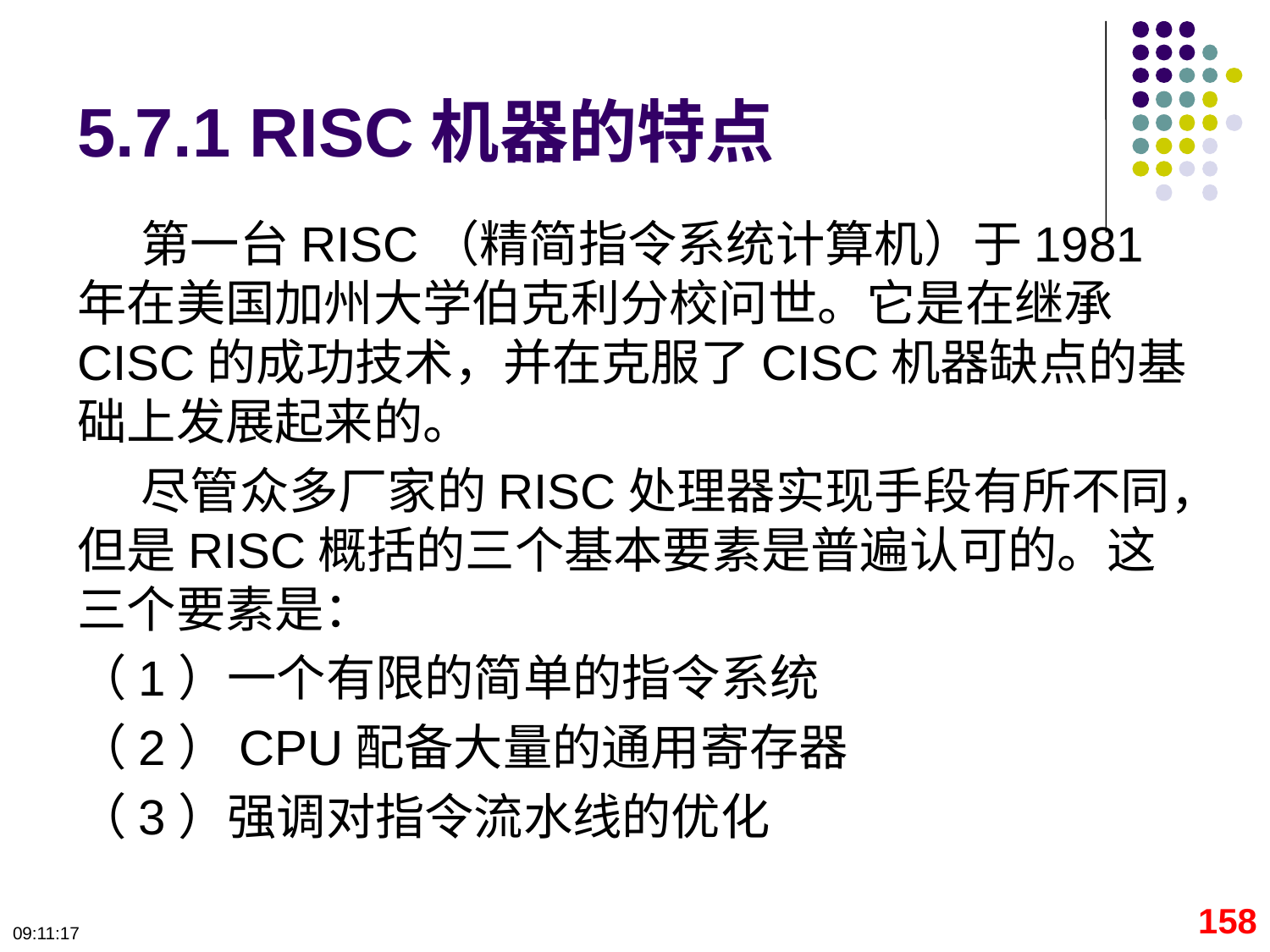

# 5.7.1 RISC机器的特点
第一台RISC（精简指令系统计算机）于1981年在美国加州大学伯克利分校问世。它是在继承CISC的成功技术，并在克服了CISC机器缺点的基础上发展起来的。
尽管众多厂家的RISC处理器实现手段有所不同，但是RISC概括的三个基本要素是普遍认可的。这三个要素是：
（1）一个有限的简单的指令系统
（2）CPU配备大量的通用寄存器
（3）强调对指令流水线的优化
158
09:11:17